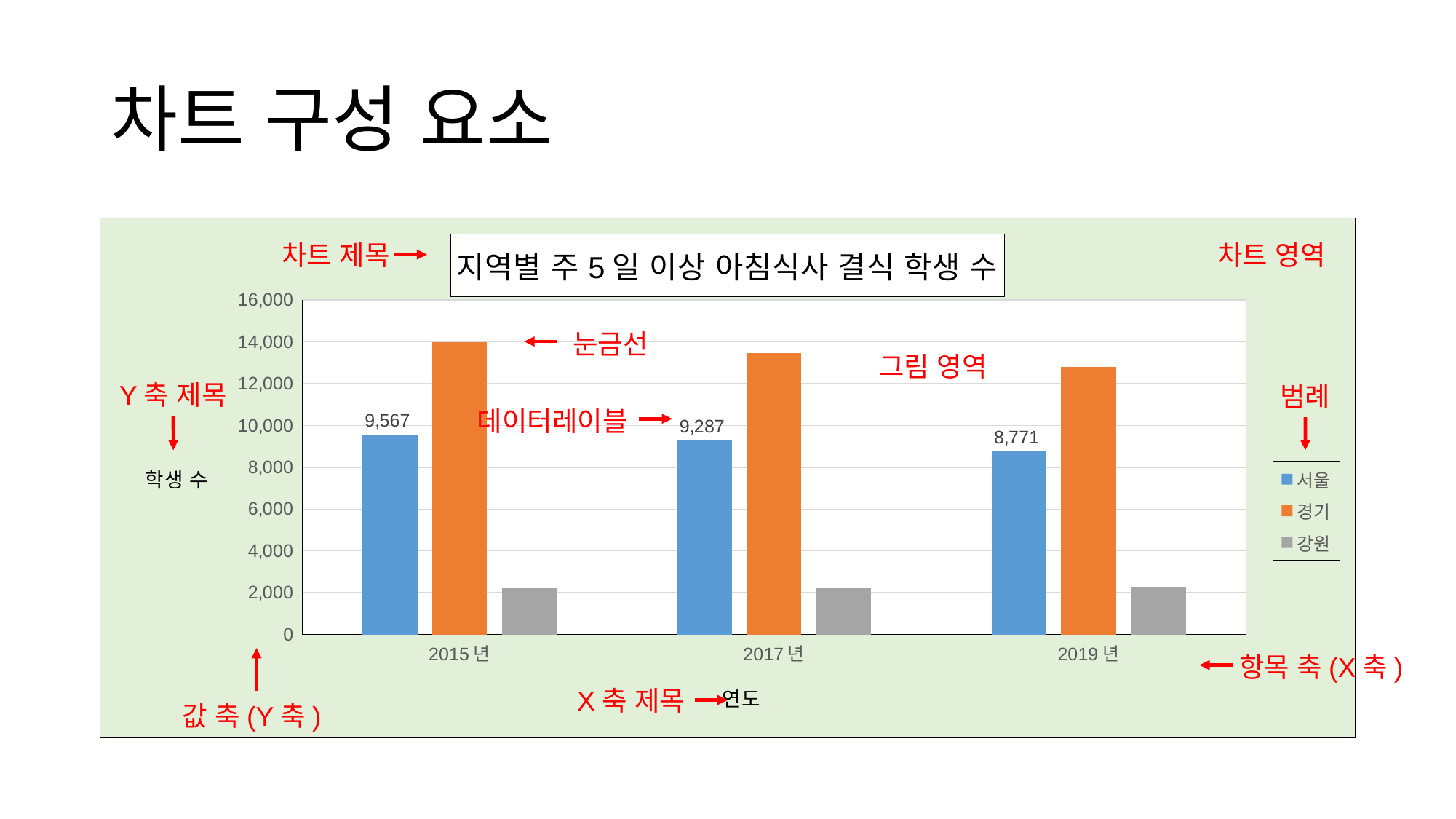

# 차트 구성 요소

### Chart: 지역별 주5일 이상 아침식사 결식 학생 수

| Category | 서울 | 경기 | 강원 |
|---|---|---|---|
| 2015년 | 9567.0 | 13990.0 | 2224.0 |
| 2017년 | 9287.0 | 13465.0 | 2219.0 |
| 2019년 | 8771.0 | 12798.0 | 2263.0 |
차트 제목
차트 영역
눈금선
그림 영역
Y축 제목
범례
데이터레이블
항목 축(X축)
값 축(Y축)
X축 제목